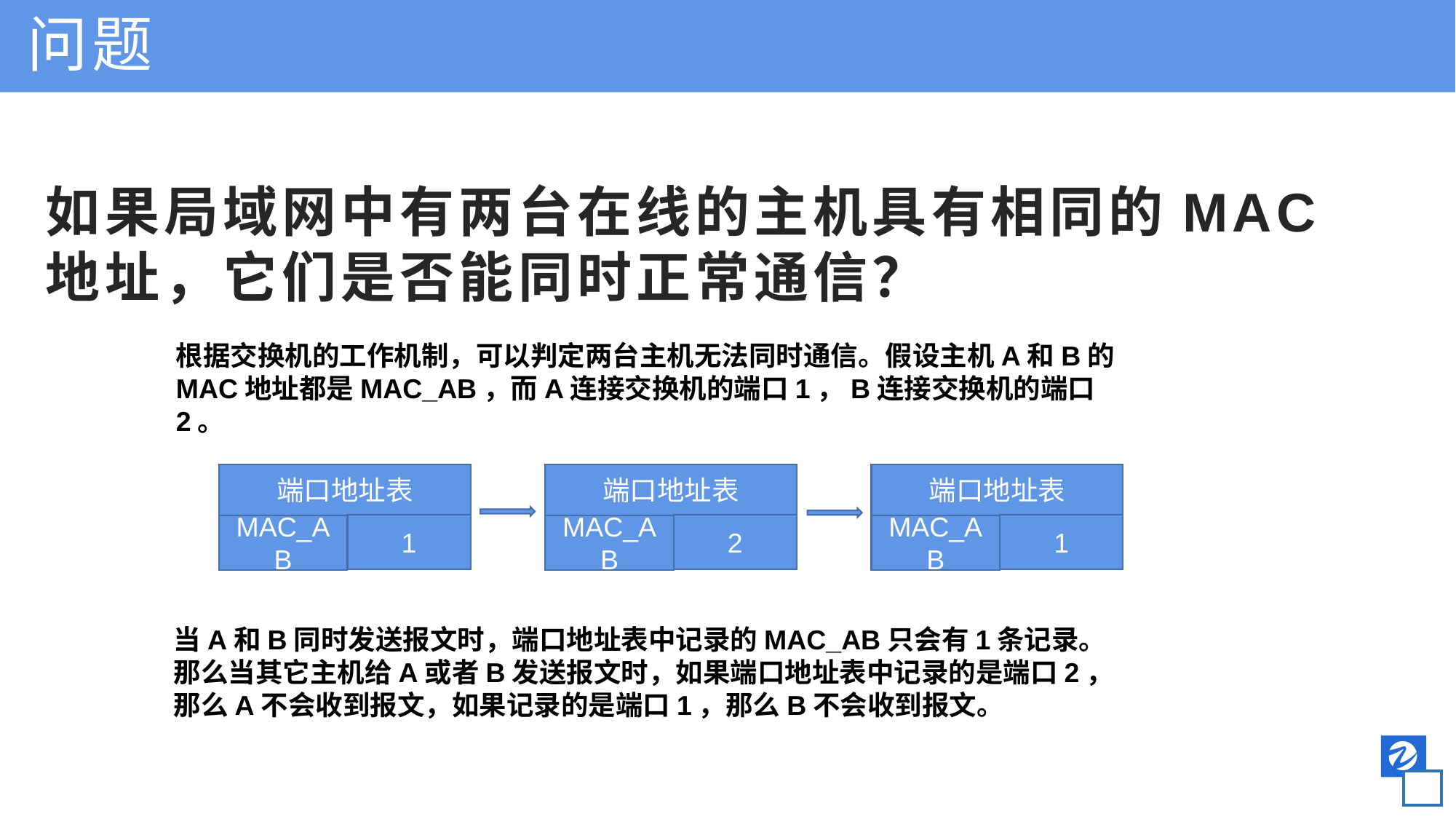

问题
如果局域网中有两台在线的主机具有相同的MAC地址，它们是否能同时正常通信？
根据交换机的工作机制，可以判定两台主机无法同时通信。假设主机A和B的MAC地址都是MAC_AB，而A连接交换机的端口1，B连接交换机的端口2。
端口地址表
1
MAC_AB
端口地址表
2
MAC_AB
端口地址表
1
MAC_AB

当A和B同时发送报文时，端口地址表中记录的MAC_AB只会有1条记录。那么当其它主机给A或者B发送报文时，如果端口地址表中记录的是端口2，那么A不会收到报文，如果记录的是端口1，那么B不会收到报文。